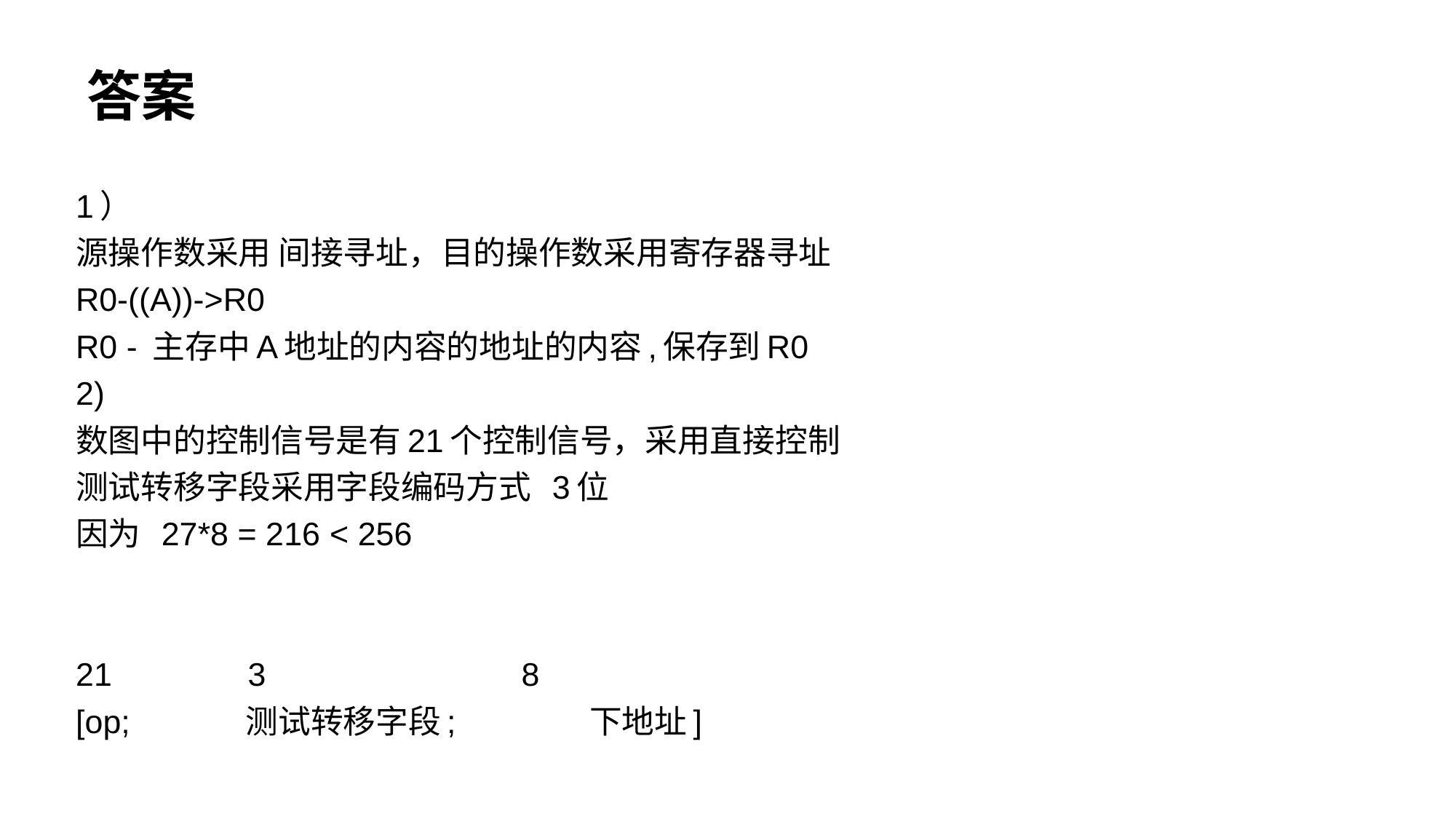

答案
1）
源操作数采用 间接寻址，目的操作数采用寄存器寻址
R0-((A))->R0
R0 - 主存中A地址的内容的地址的内容,保存到R0
2)
数图中的控制信号是有21个控制信号，采用直接控制
测试转移字段采用字段编码方式  3位
因为  27*8 = 216 < 256

21               3                            8
[op;            测试转移字段;              下地址]